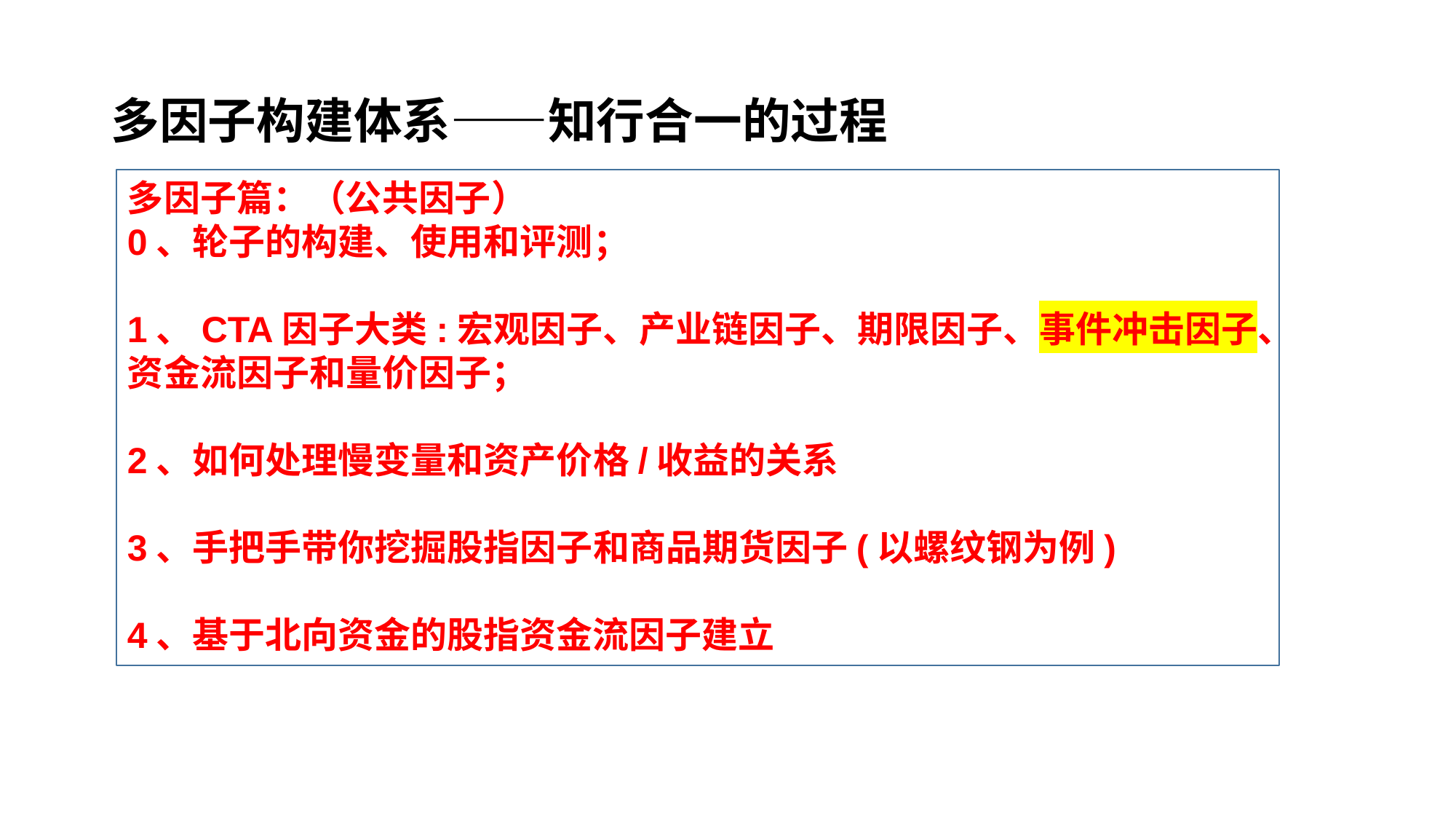

# 多因子构建体系——知行合一的过程
多因子篇：（公共因子）
0、轮子的构建、使用和评测；

1、CTA因子大类:宏观因子、产业链因子、期限因子、事件冲击因子、资金流因子和量价因子；

2、如何处理慢变量和资产价格/收益的关系

3、手把手带你挖掘股指因子和商品期货因子(以螺纹钢为例)

4、基于北向资金的股指资金流因子建立